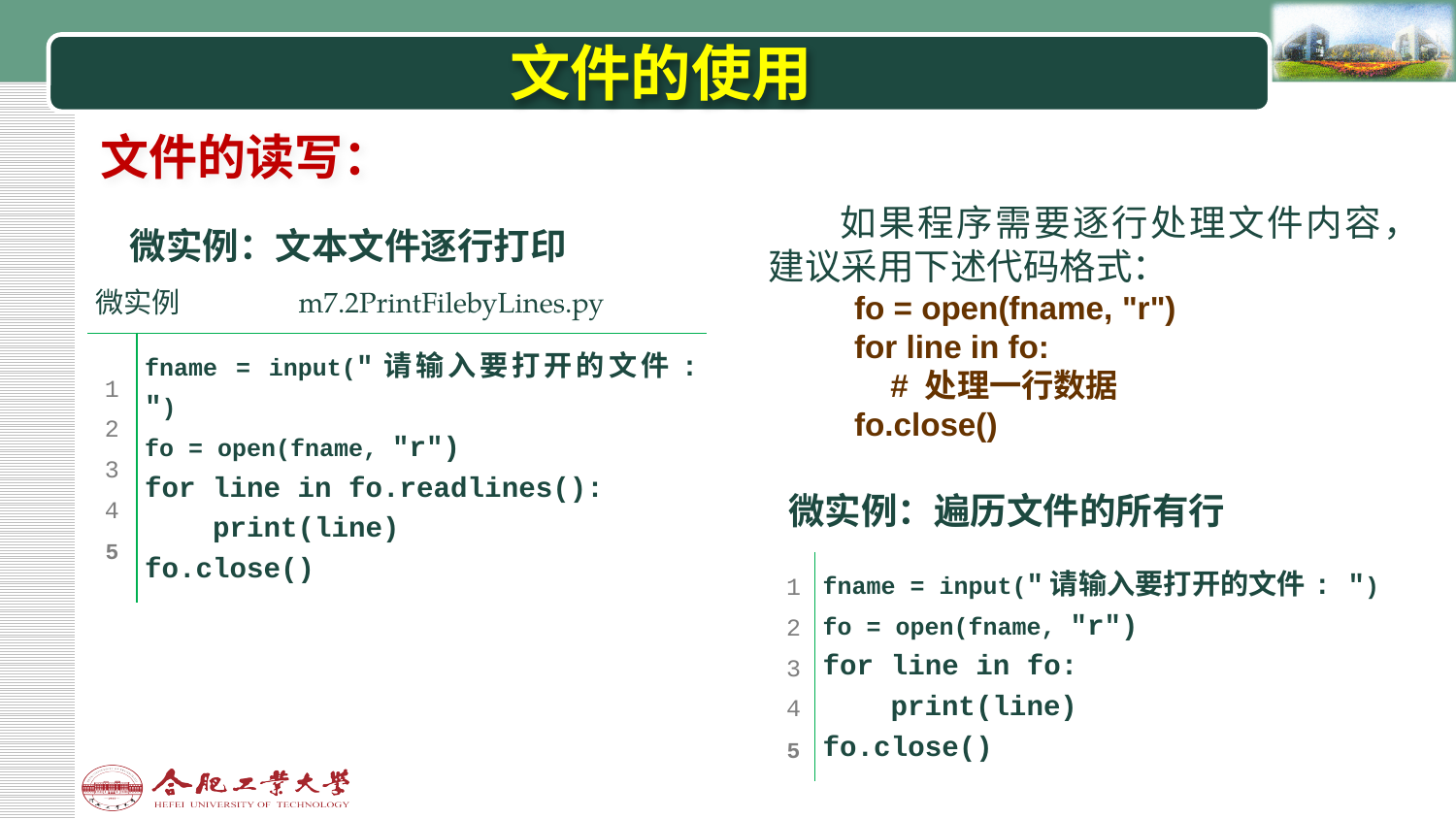

# 文件的使用
文件的读写：
如果程序需要逐行处理文件内容，建议采用下述代码格式：
fo = open(fname, "r")
for line in fo:
    # 处理一行数据
fo.close()
微实例：文本文件逐行打印
| 微实例 |  | m7.2PrintFilebyLines.py |  |
| --- | --- | --- | --- |
|  |  |  |  |
| 1 2 3 4 5 | fname = input("请输入要打开的文件: ") fo = open(fname, "r") for line in fo.readlines(): print(line) fo.close() |  |  |
|  |  |  |  |
微实例：遍历文件的所有行
|  |  |
| --- | --- |
| 1 2 3 4 5 | fname = input("请输入要打开的文件: ") fo = open(fname, "r") for line in fo: print(line) fo.close() |
|  |  |